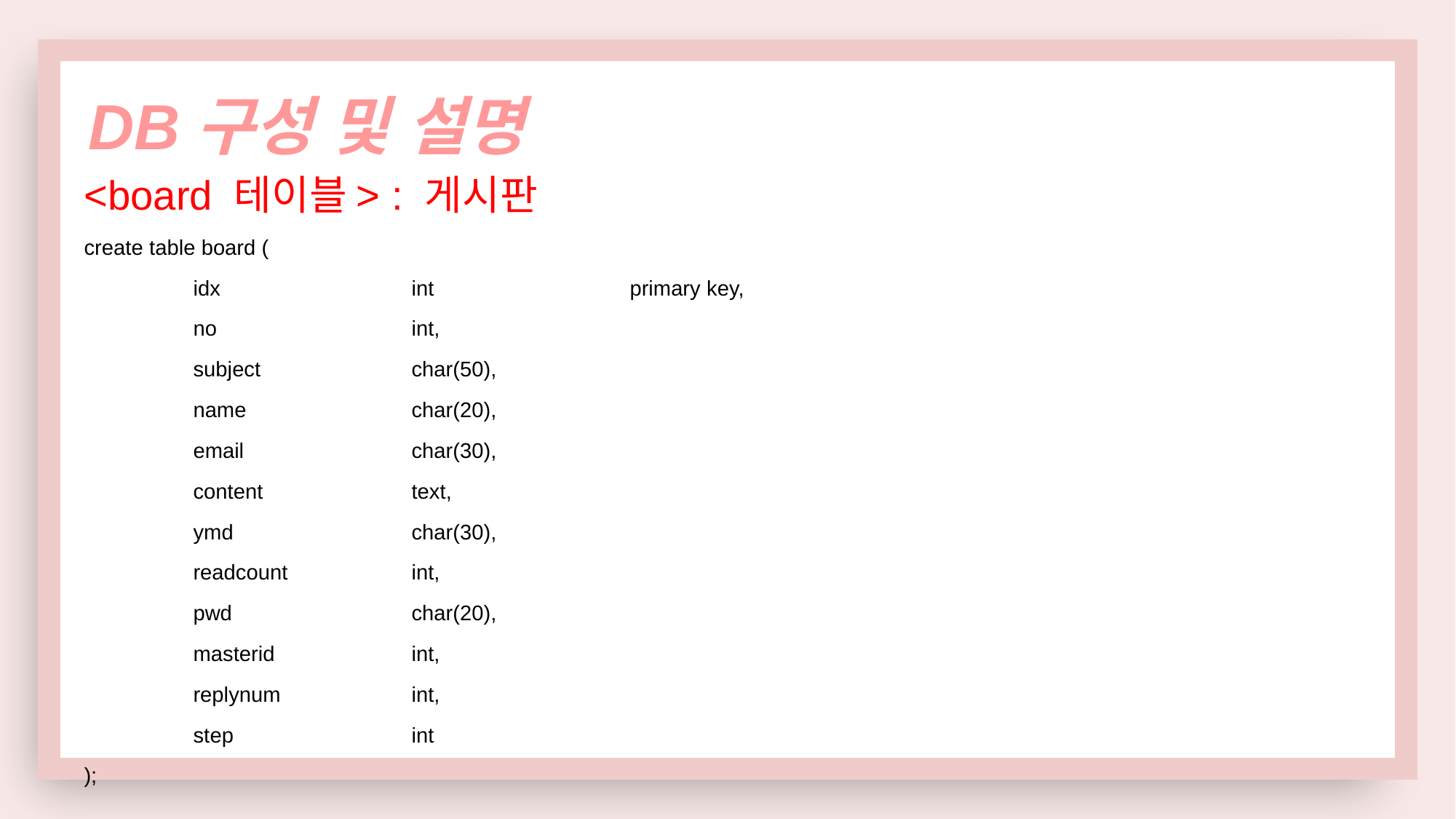

DB구성 및 설명
<board 테이블> : 게시판
create table board (
	idx		int		primary key,
	no		int,
	subject		char(50),
	name		char(20),
	email		char(30),
	content		text,
	ymd		char(30),
	readcount		int,
	pwd		char(20),
	masterid		int,
	replynum		int,
	step 		int
);